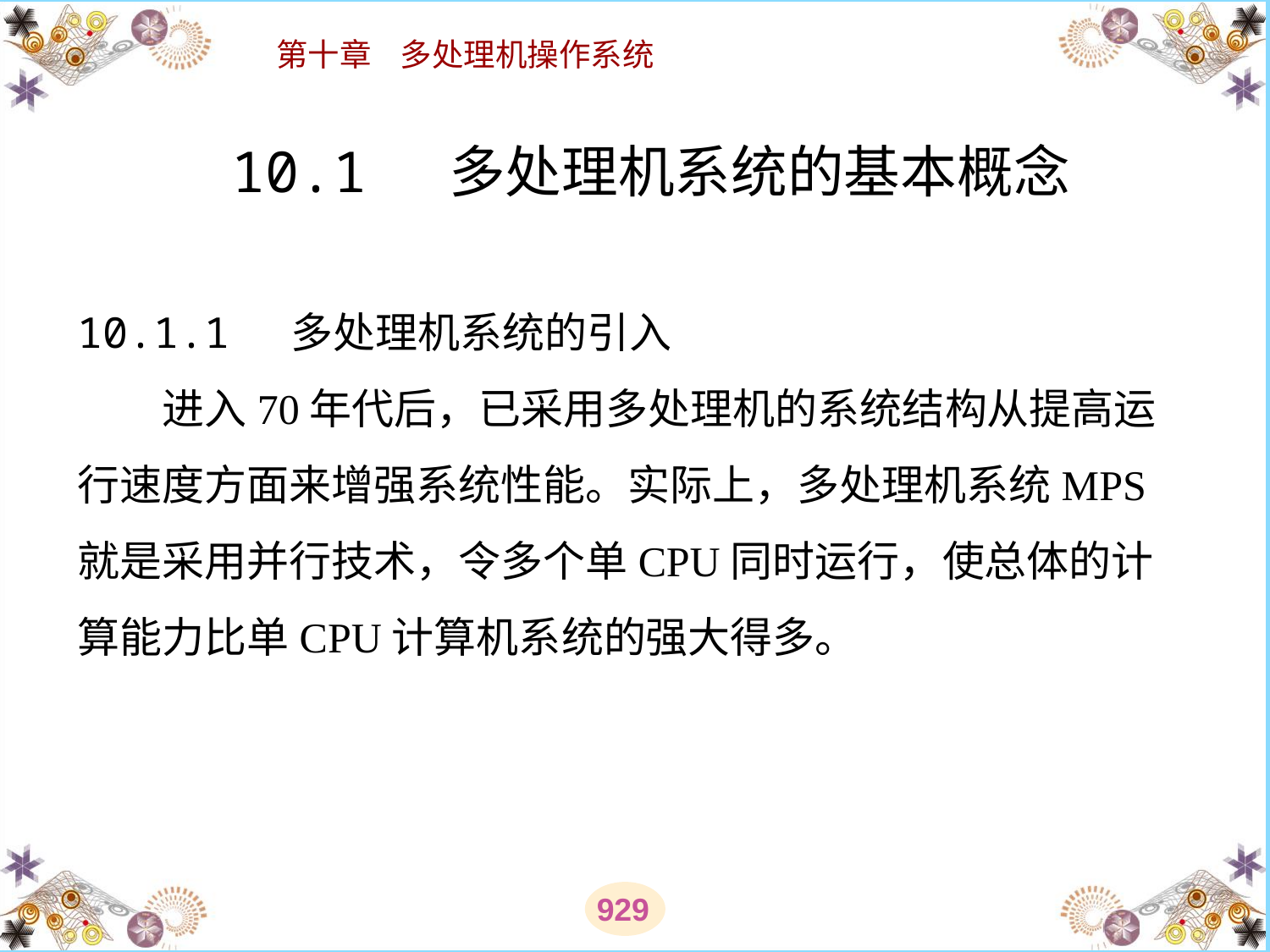

# 10.1  多处理机系统的基本概念 10.1.1  多处理机系统的引入 　　进入70年代后，已采用多处理机的系统结构从提高运行速度方面来增强系统性能。实际上，多处理机系统MPS就是采用并行技术，令多个单CPU同时运行，使总体的计算能力比单CPU计算机系统的强大得多。